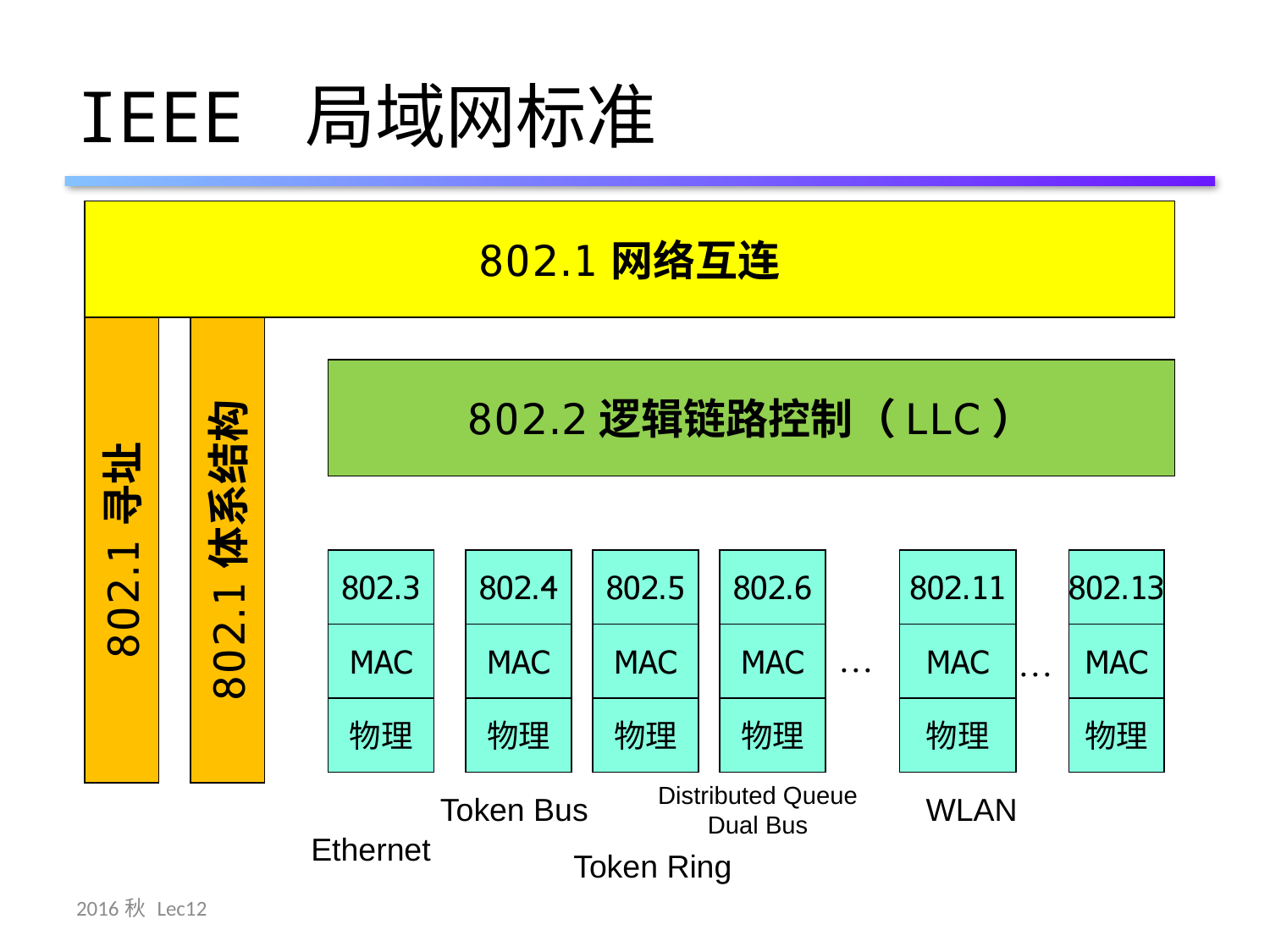

# IEEE 局域网标准
802.1网络互连
802.2逻辑链路控制（LLC）
802.1寻址
802.1体系结构
802.3
MAC
物理
802.4
MAC
物理
802.5
MAC
物理
802.6
MAC
物理
802.11
MAC
物理
802.13
MAC
物理
…
…
Distributed Queue
Dual Bus
Token Bus
WLAN
Ethernet
Token Ring
2016秋 Lec12
94